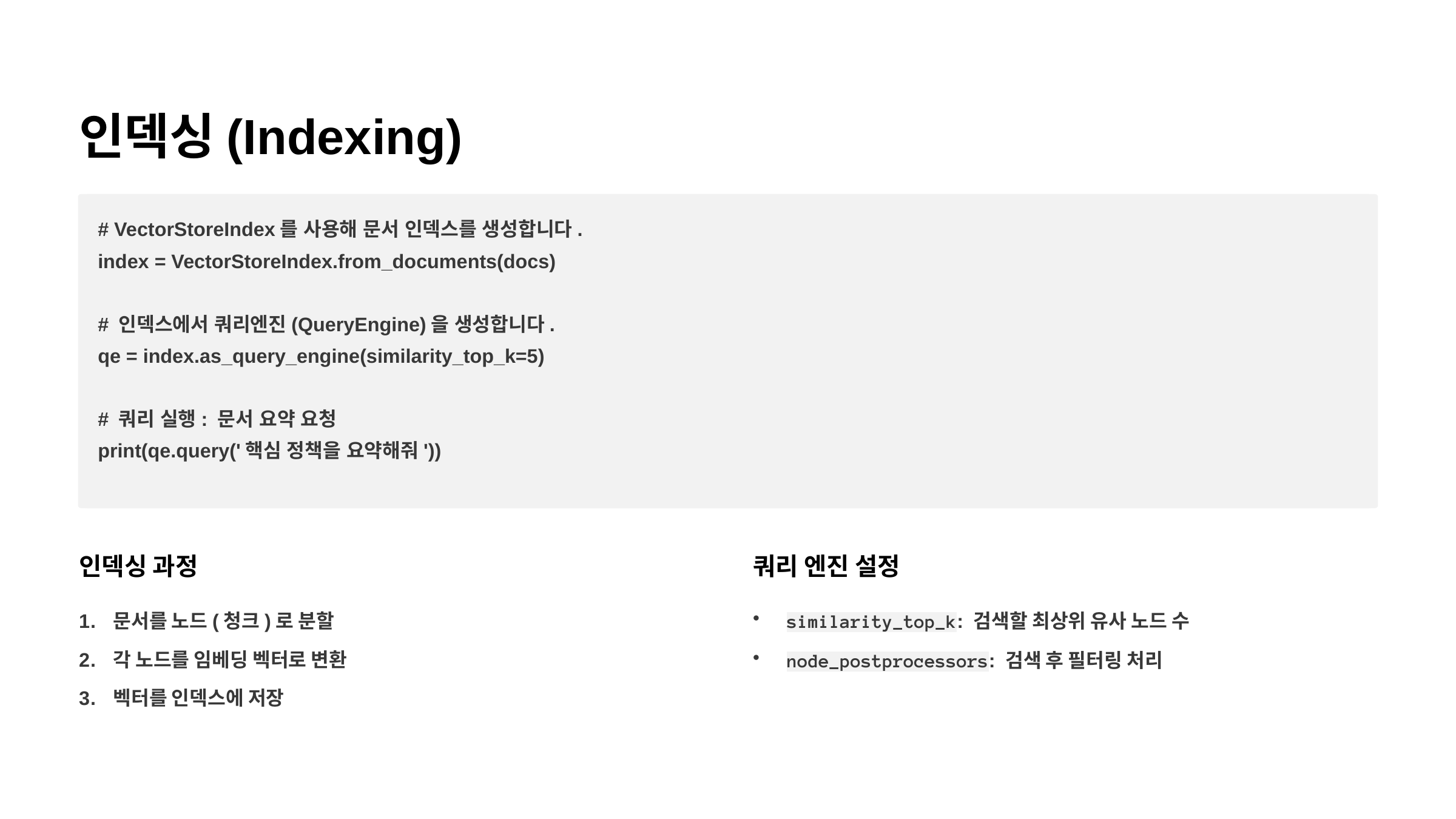

인덱싱(Indexing)

# VectorStoreIndex를 사용해 문서 인덱스를 생성합니다.
index = VectorStoreIndex.from_documents(docs)

# 인덱스에서 쿼리엔진(QueryEngine)을 생성합니다.
qe = index.as_query_engine(similarity_top_k=5)

# 쿼리 실행: 문서 요약 요청
print(qe.query('핵심 정책을 요약해줘'))
인덱싱 과정
쿼리 엔진 설정
문서를 노드(청크)로 분할
similarity_top_k: 검색할 최상위 유사 노드 수
각 노드를 임베딩 벡터로 변환
node_postprocessors: 검색 후 필터링 처리
벡터를 인덱스에 저장